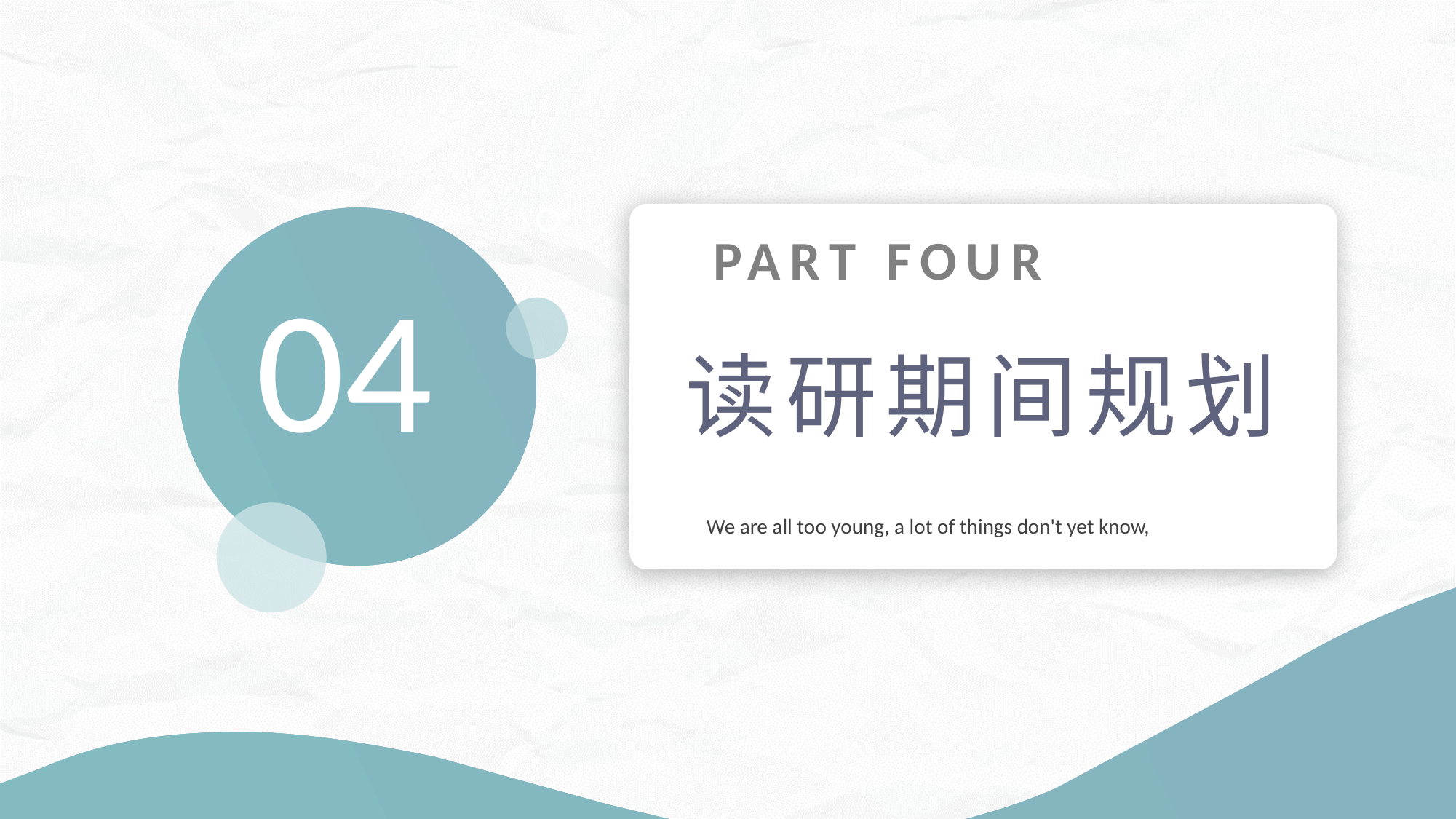

PART FOUR
读研期间规划

We are all too young, a lot of things don't yet know,

04